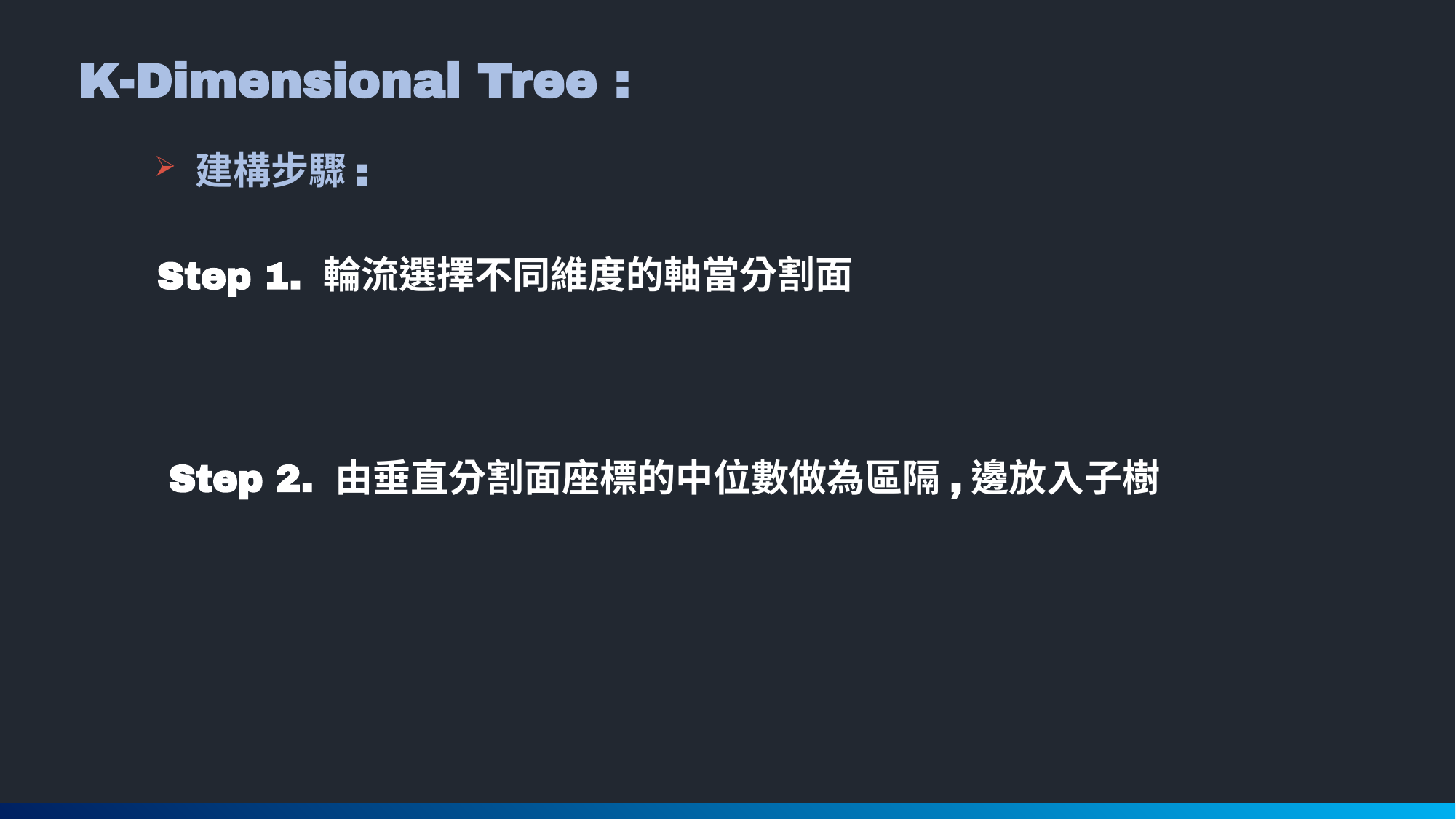

K-Dimensional Tree :
建構步驟:
Step 1. 輪流選擇不同維度的軸當分割面
Step 2. 由垂直分割面座標的中位數做為區隔,邊放入子樹